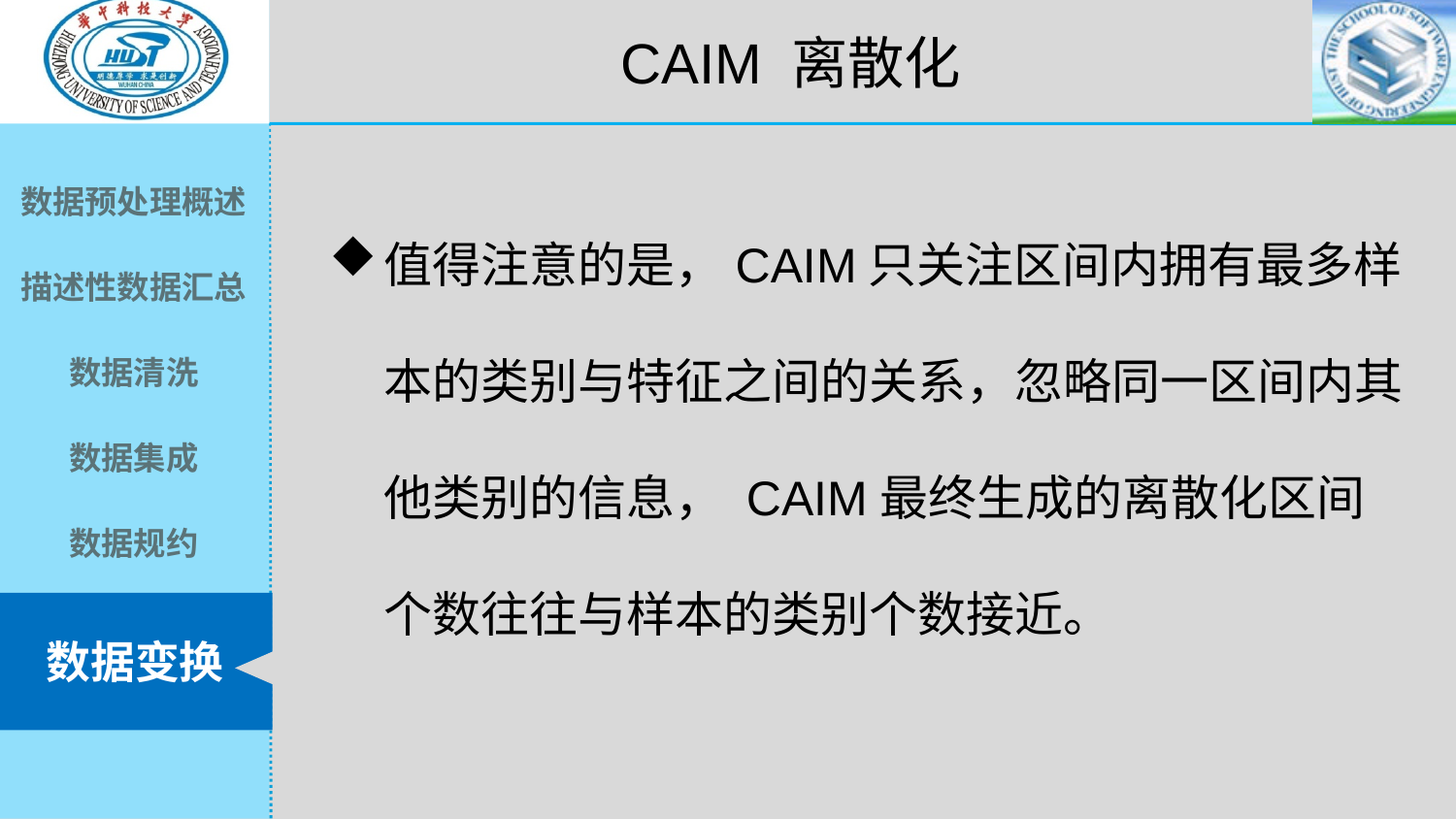

CAIM 离散化
值得注意的是，CAIM只关注区间内拥有最多样本的类别与特征之间的关系，忽略同一区间内其他类别的信息， CAIM最终生成的离散化区间个数往往与样本的类别个数接近。